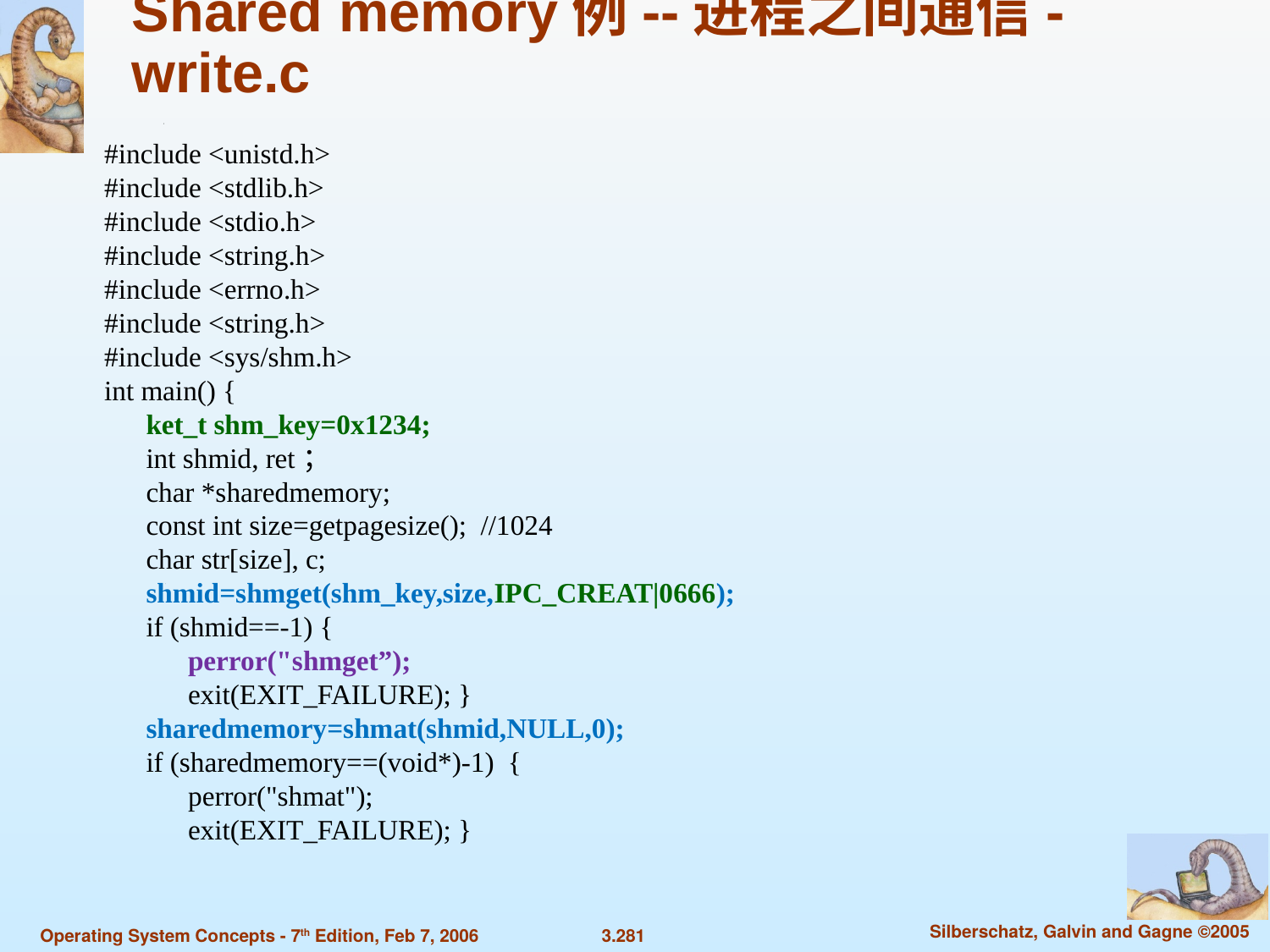

Shared memory例--进程之间通信-write.c
#include <unistd.h>
#include <stdlib.h>
#include <stdio.h>
#include <string.h>
#include <errno.h>
#include <string.h>
#include <sys/shm.h>
int main() {
      ket_t shm_key=0x1234;
      int shmid, ret；
      char *sharedmemory;
      const int size=getpagesize();  //1024
      char str[size], c;
      shmid=shmget(shm_key,size,IPC_CREAT|0666);
      if (shmid==-1) {
            perror("shmget”);
            exit(EXIT_FAILURE); }
      sharedmemory=shmat(shmid,NULL,0);
      if (sharedmemory==(void*)-1)  {
            perror("shmat");
            exit(EXIT_FAILURE); }